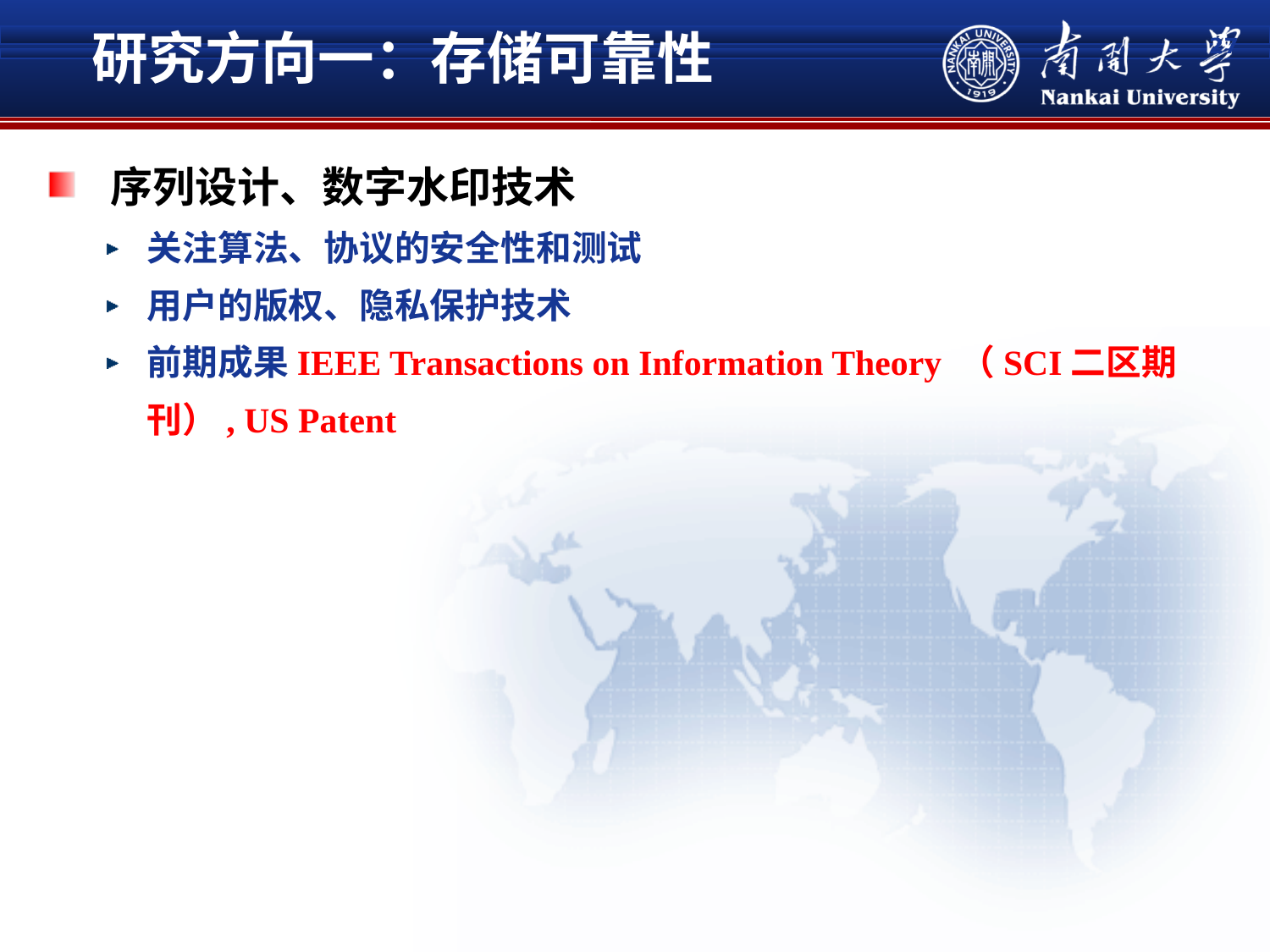

研究方向一：存储可靠性
27
序列设计、数字水印技术
关注算法、协议的安全性和测试
用户的版权、隐私保护技术
前期成果IEEE Transactions on Information Theory （SCI二区期刊）, US Patent